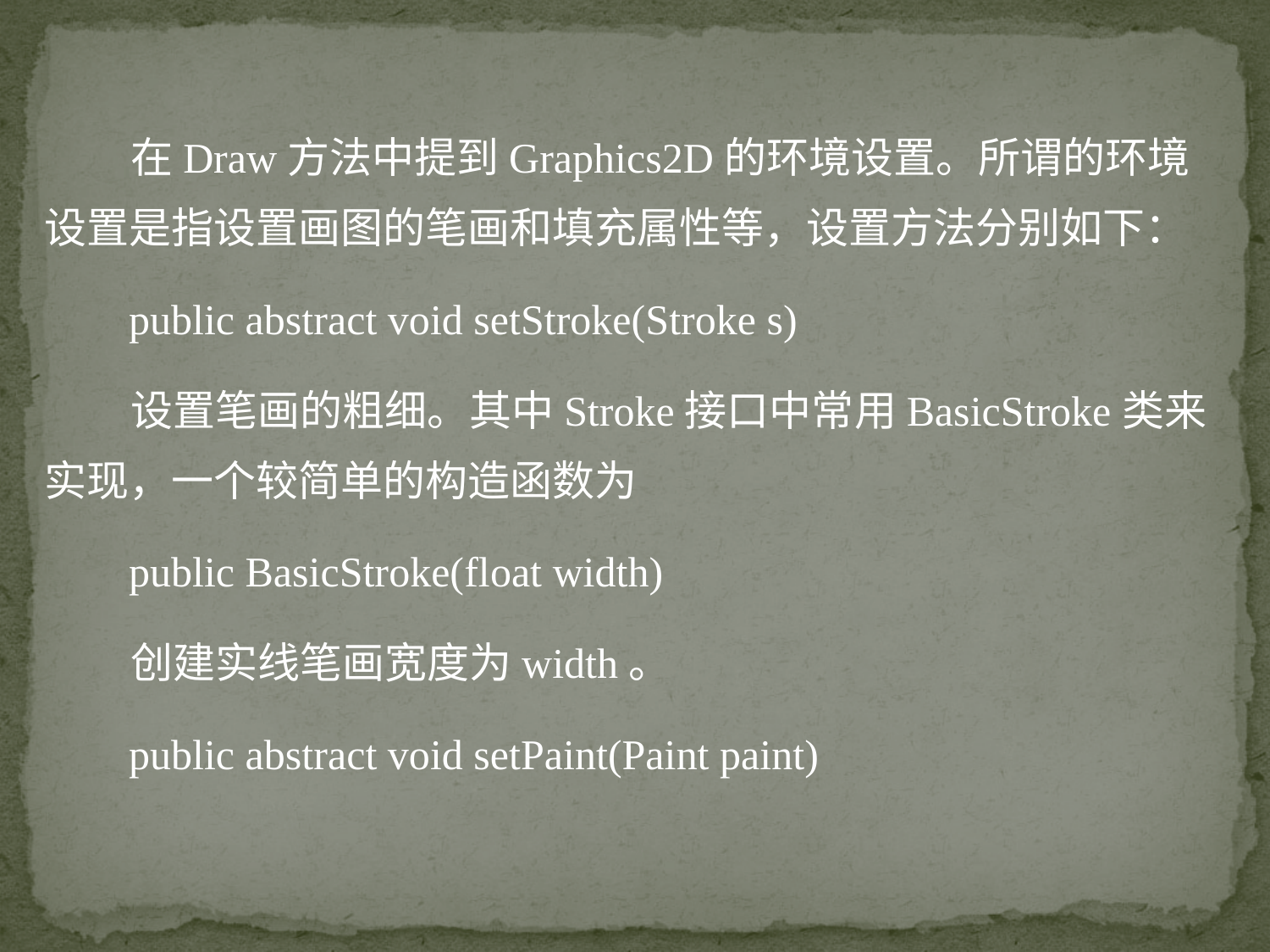

在Draw方法中提到Graphics2D的环境设置。所谓的环境设置是指设置画图的笔画和填充属性等，设置方法分别如下：
        public abstract void setStroke(Stroke s)
        设置笔画的粗细。其中Stroke接口中常用BasicStroke类来实现，一个较简单的构造函数为
        public BasicStroke(float width)
        创建实线笔画宽度为width。
        public abstract void setPaint(Paint paint)